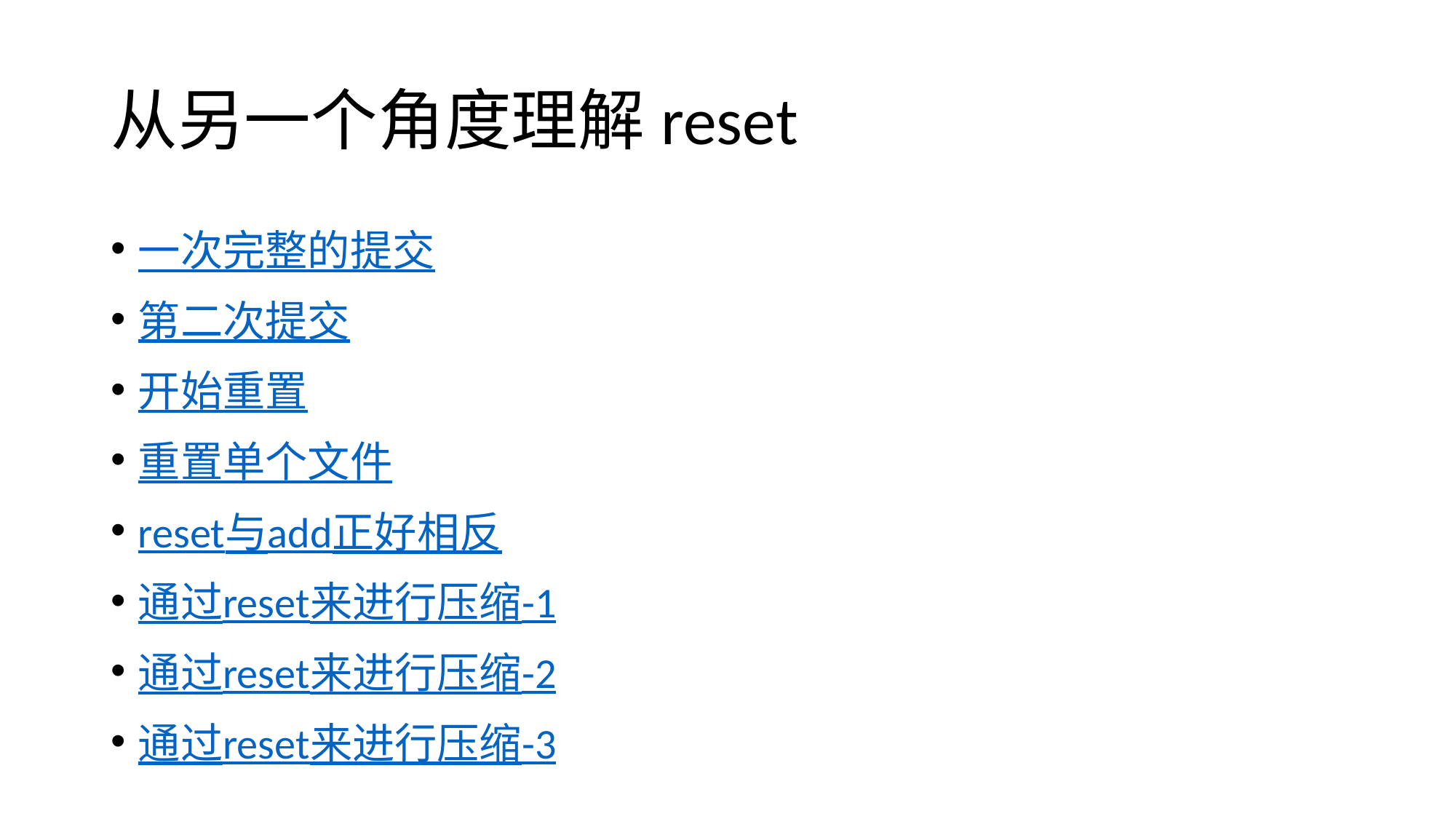

# 从另一个角度理解reset
一次完整的提交
第二次提交
开始重置
重置单个文件
reset与add正好相反
通过reset来进行压缩-1
通过reset来进行压缩-2
通过reset来进行压缩-3